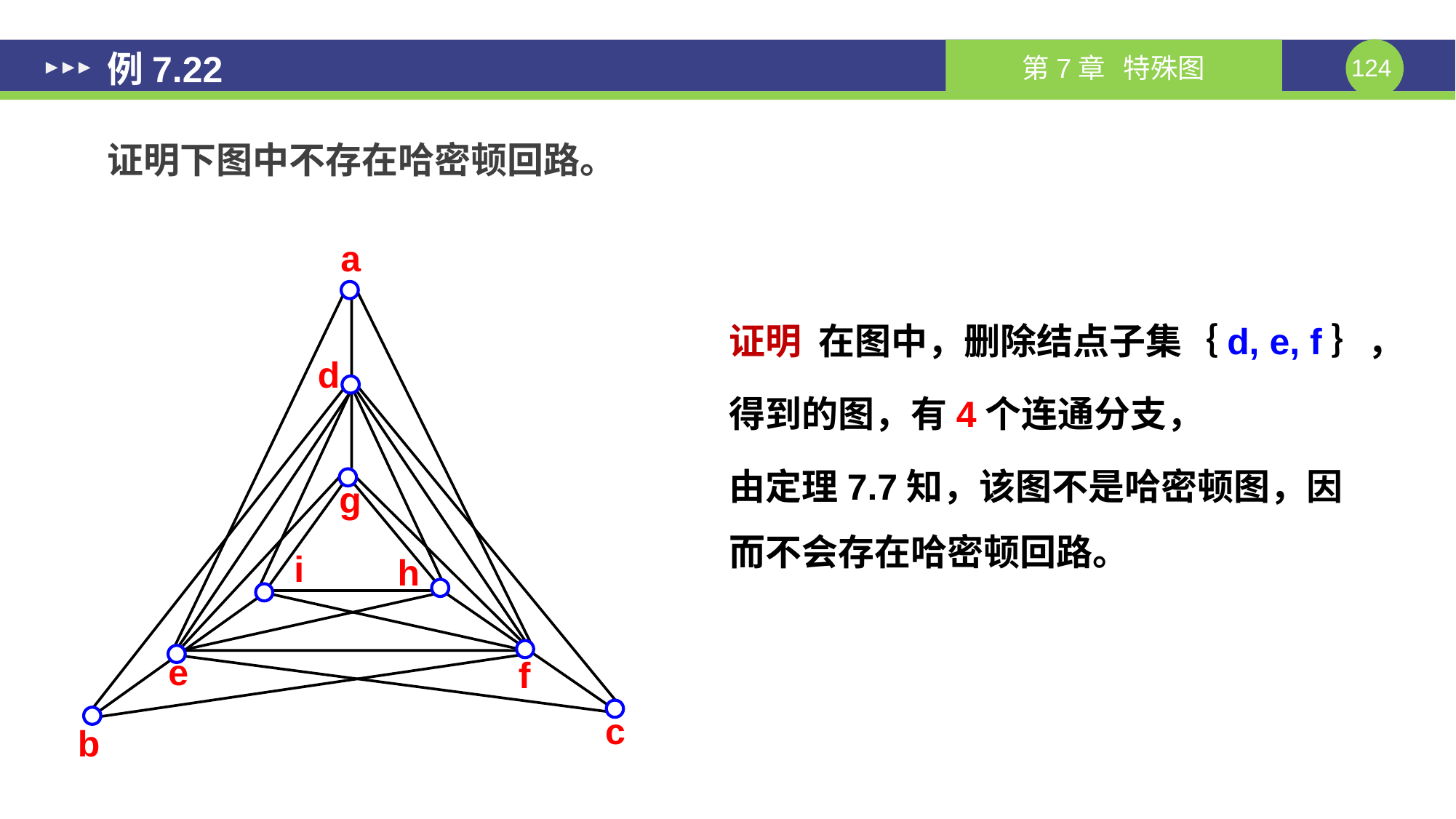

# 例7.22
证明下图中不存在哈密顿回路。
a

证明  在图中，删除结点子集｛d, e, f｝，
得到的图，有4个连通分支，
由定理7.7知，该图不是哈密顿图，因而不会存在哈密顿回路。

d

g

i
h

e

f

c
b